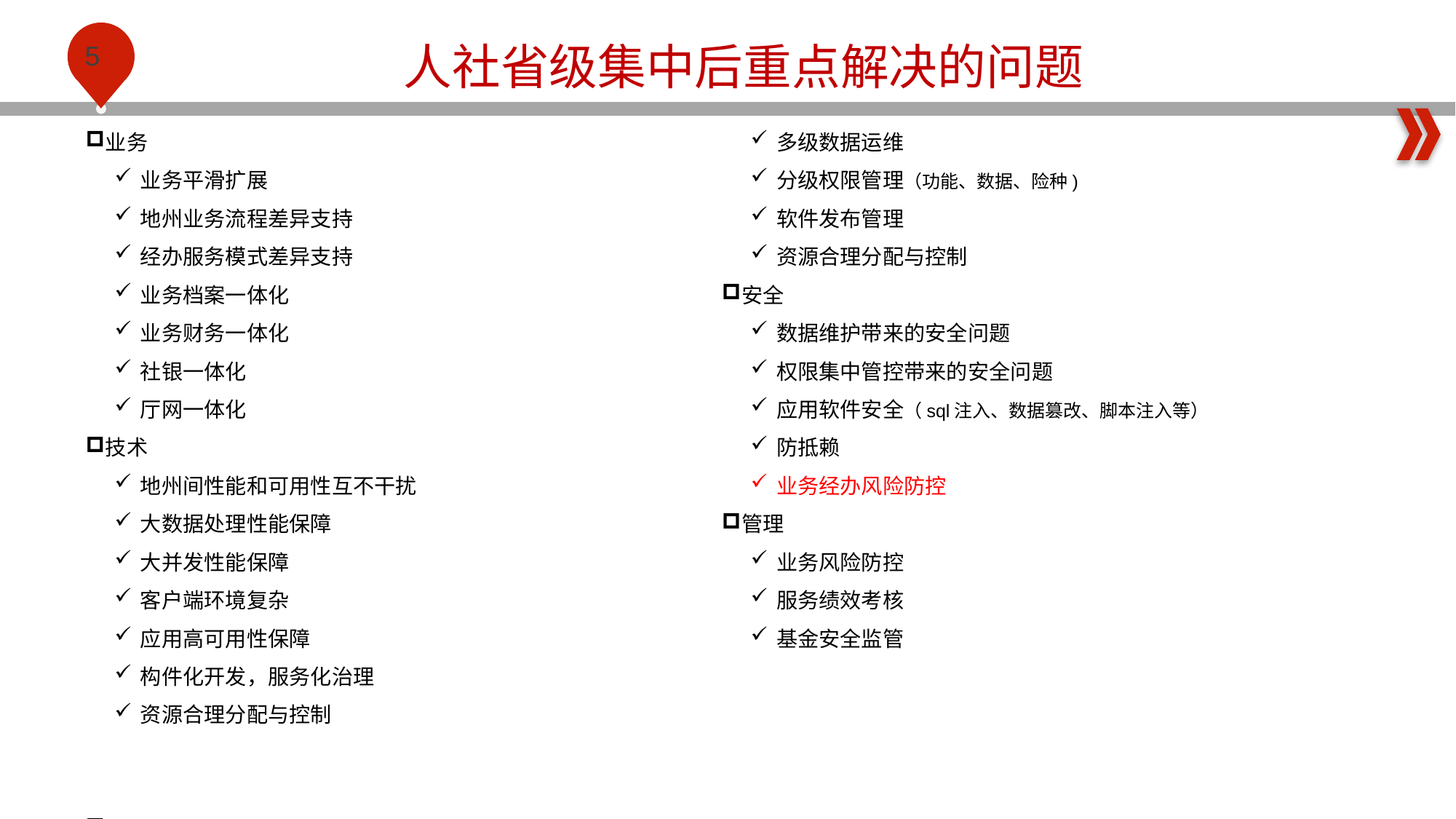

人社省级集中后重点解决的问题
业务
业务平滑扩展
地州业务流程差异支持
经办服务模式差异支持
业务档案一体化
业务财务一体化
社银一体化
厅网一体化
技术
地州间性能和可用性互不干扰
大数据处理性能保障
大并发性能保障
客户端环境复杂
应用高可用性保障
构件化开发，服务化治理
资源合理分配与控制

运维
多级数据运维
分级权限管理（功能、数据、险种)
软件发布管理
资源合理分配与控制
安全
数据维护带来的安全问题
权限集中管控带来的安全问题
应用软件安全（sql注入、数据篡改、脚本注入等）
防抵赖
业务经办风险防控
管理
业务风险防控
服务绩效考核
基金安全监管